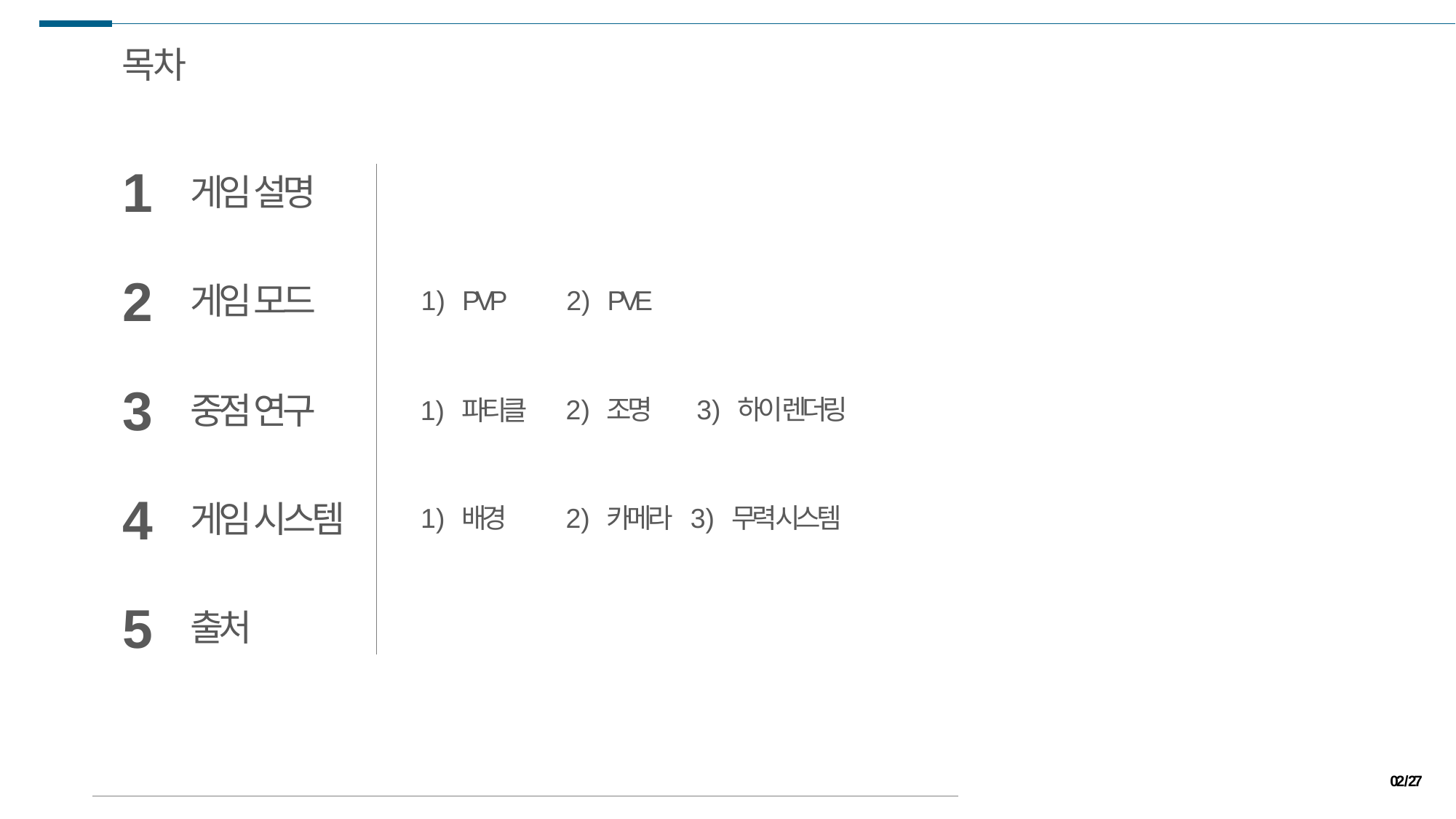

목차
1
게임 설명
2
게임 모드
PVE
PVP
3
중점 연구
조명
하이 렌더링
파티클
4
게임 시스템
배경
카메라
무력 시스템
5
출처
02 / 27